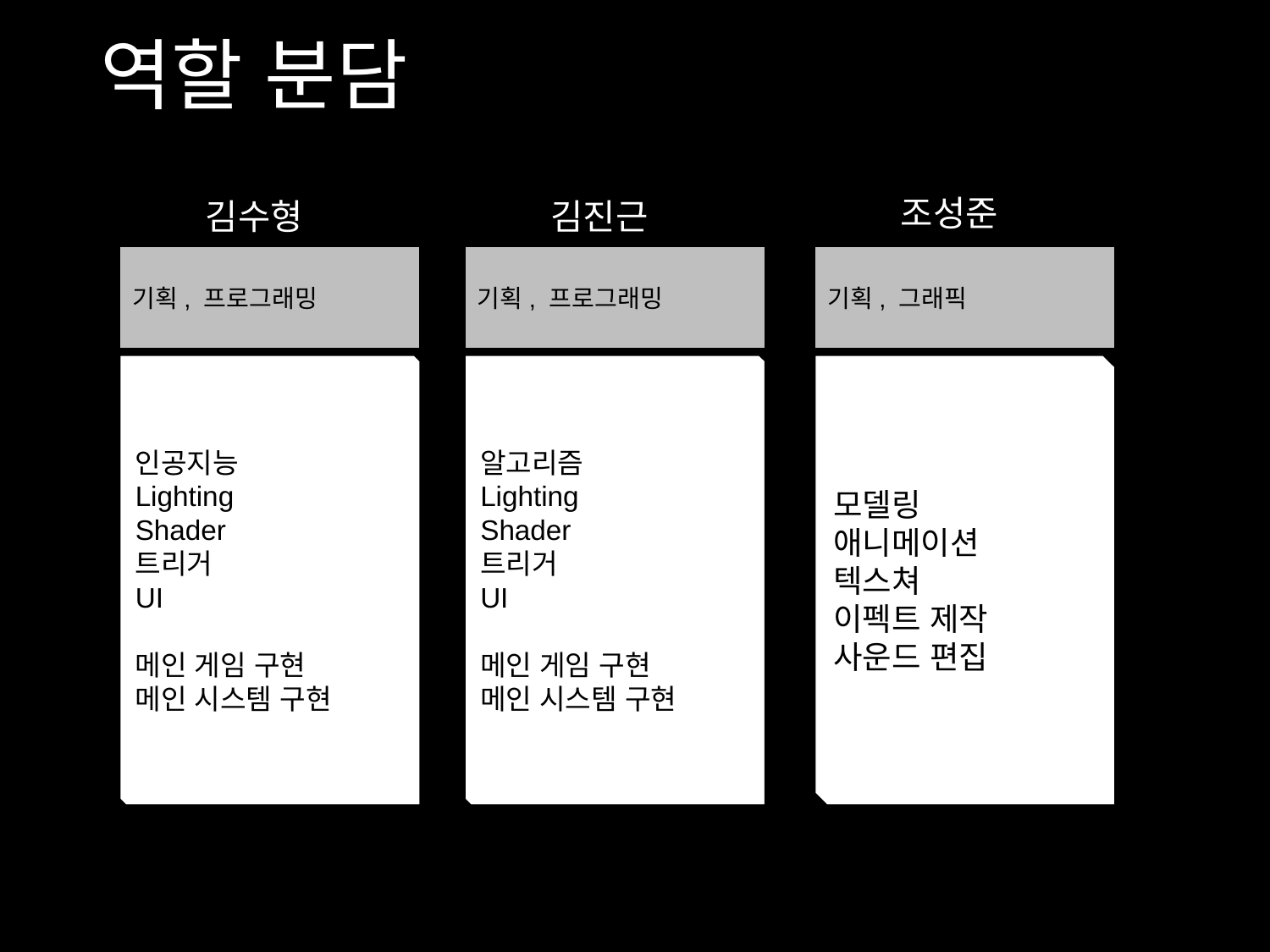

# 역할 분담
      조성준

      김수형

      김진근

기획, 프로그래밍
기획, 프로그래밍
기획, 그래픽

인공지능
Lighting
Shader
트리거
UI

메인 게임 구현
메인 시스템 구현

알고리즘
Lighting
Shader
트리거
UI

메인 게임 구현
메인 시스템 구현
모델링
애니메이션
텍스쳐
이펙트 제작
사운드 편집